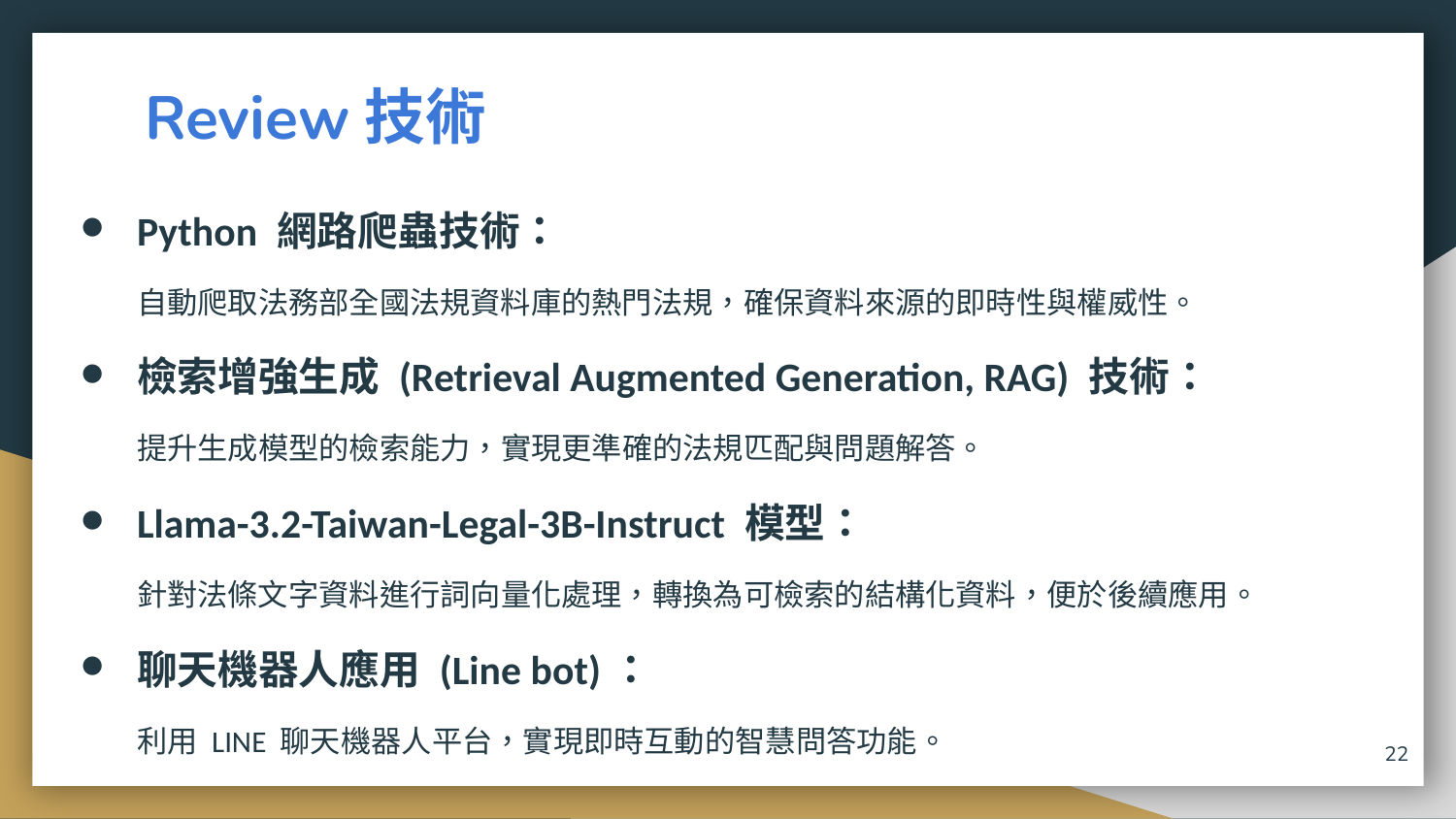

# Review技術
Python 網路爬蟲技術：
自動爬取法務部全國法規資料庫的熱門法規，確保資料來源的即時性與權威性。
檢索增強生成 (Retrieval Augmented Generation, RAG) 技術：
提升生成模型的檢索能力，實現更準確的法規匹配與問題解答。
Llama-3.2-Taiwan-Legal-3B-Instruct 模型：
針對法條文字資料進行詞向量化處理，轉換為可檢索的結構化資料，便於後續應用。
聊天機器人應用 (Line bot)：
利用 LINE 聊天機器人平台，實現即時互動的智慧問答功能。
22